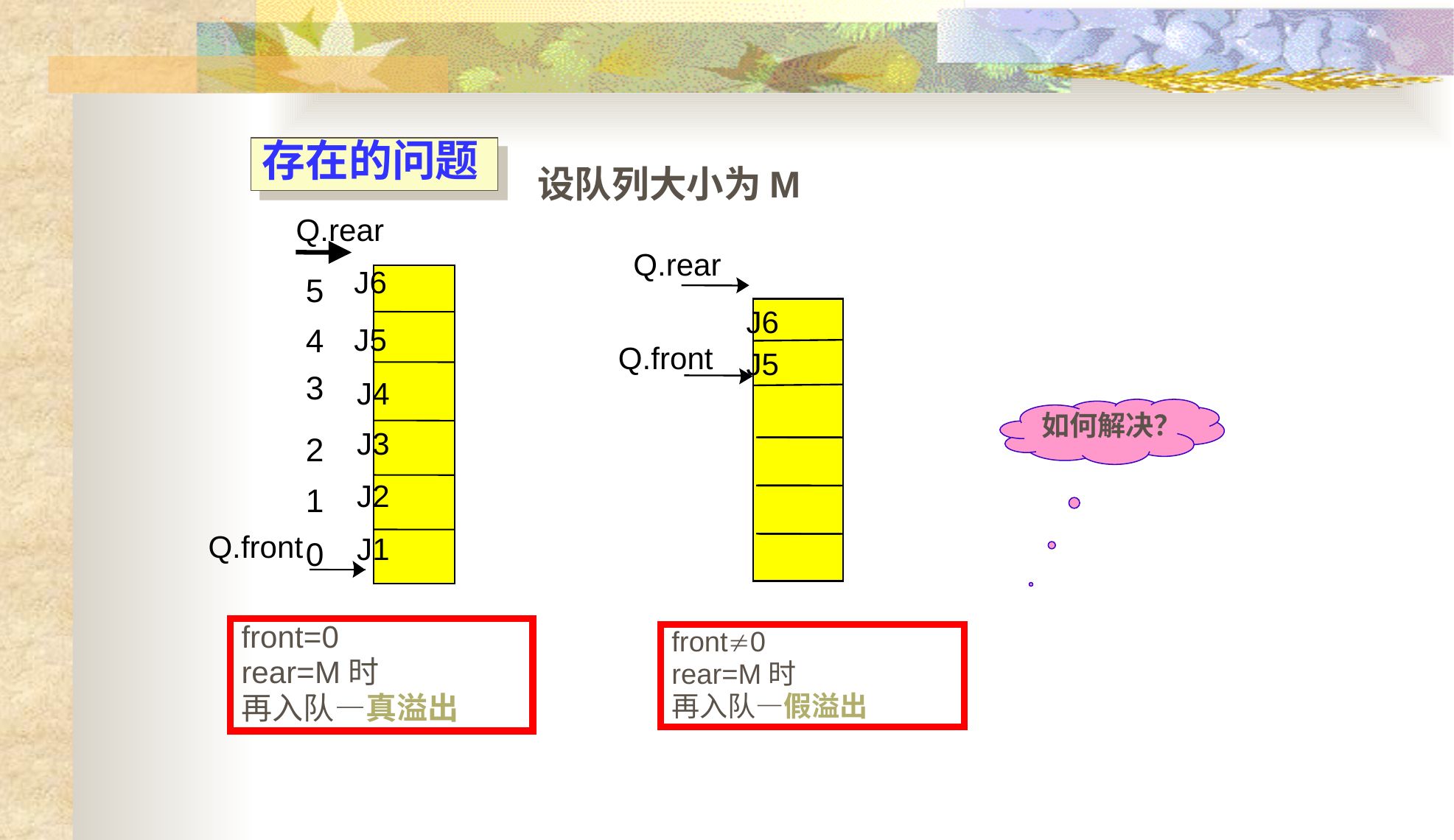

存在的问题
设队列大小为M

Q.rear

J6
5

J5
4

3
J4

J3
2

J2
1

Q.front
J1
0

Q.rear

J6

Q.front
J5

如何解决？
front=0
rear=M时
再入队—真溢出
front≠0
rear=M时
再入队—假溢出